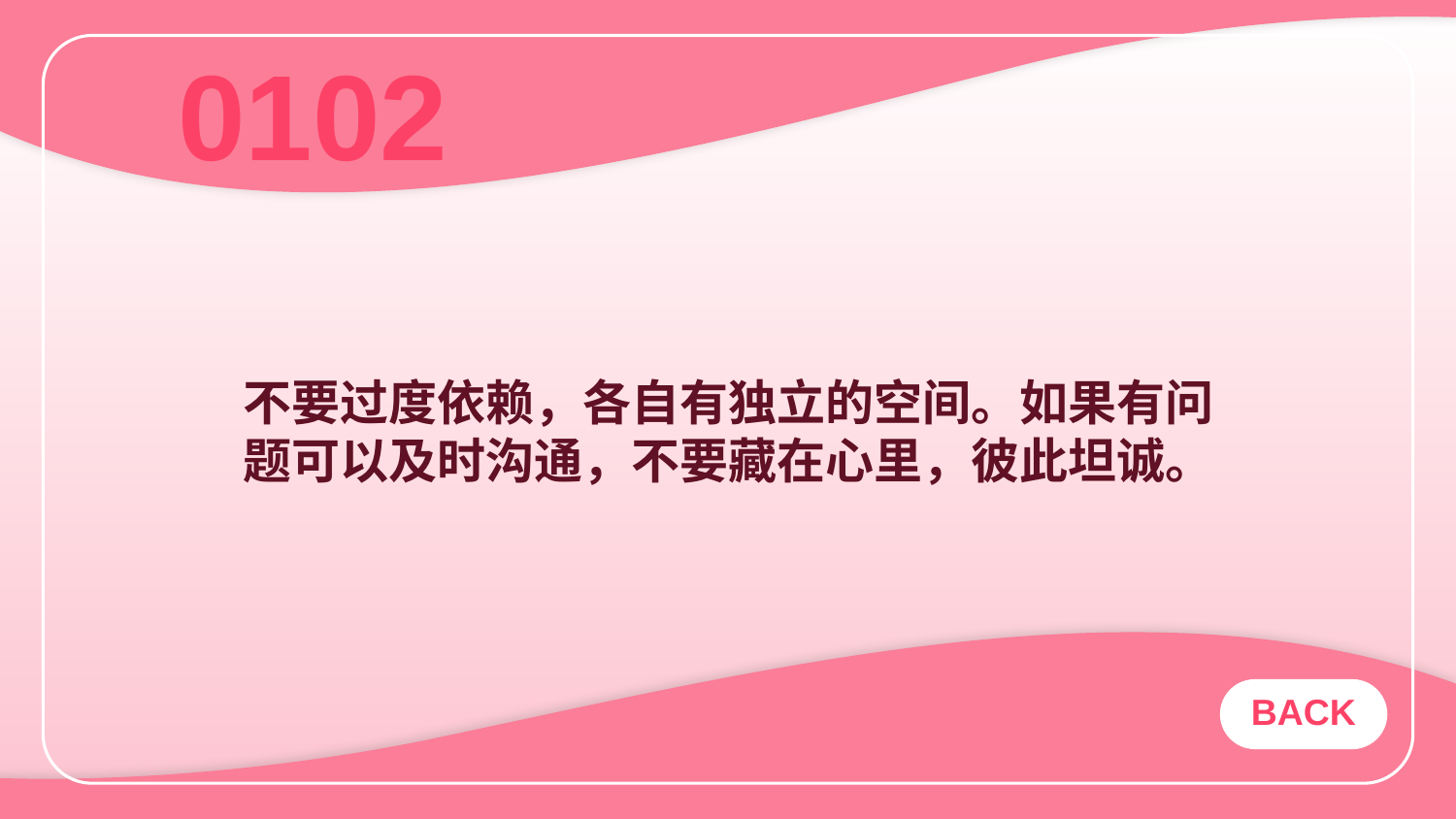

0102
# 不要过度依赖，各自有独立的空间。如果有问题可以及时沟通，不要藏在心里，彼此坦诚。
BACK